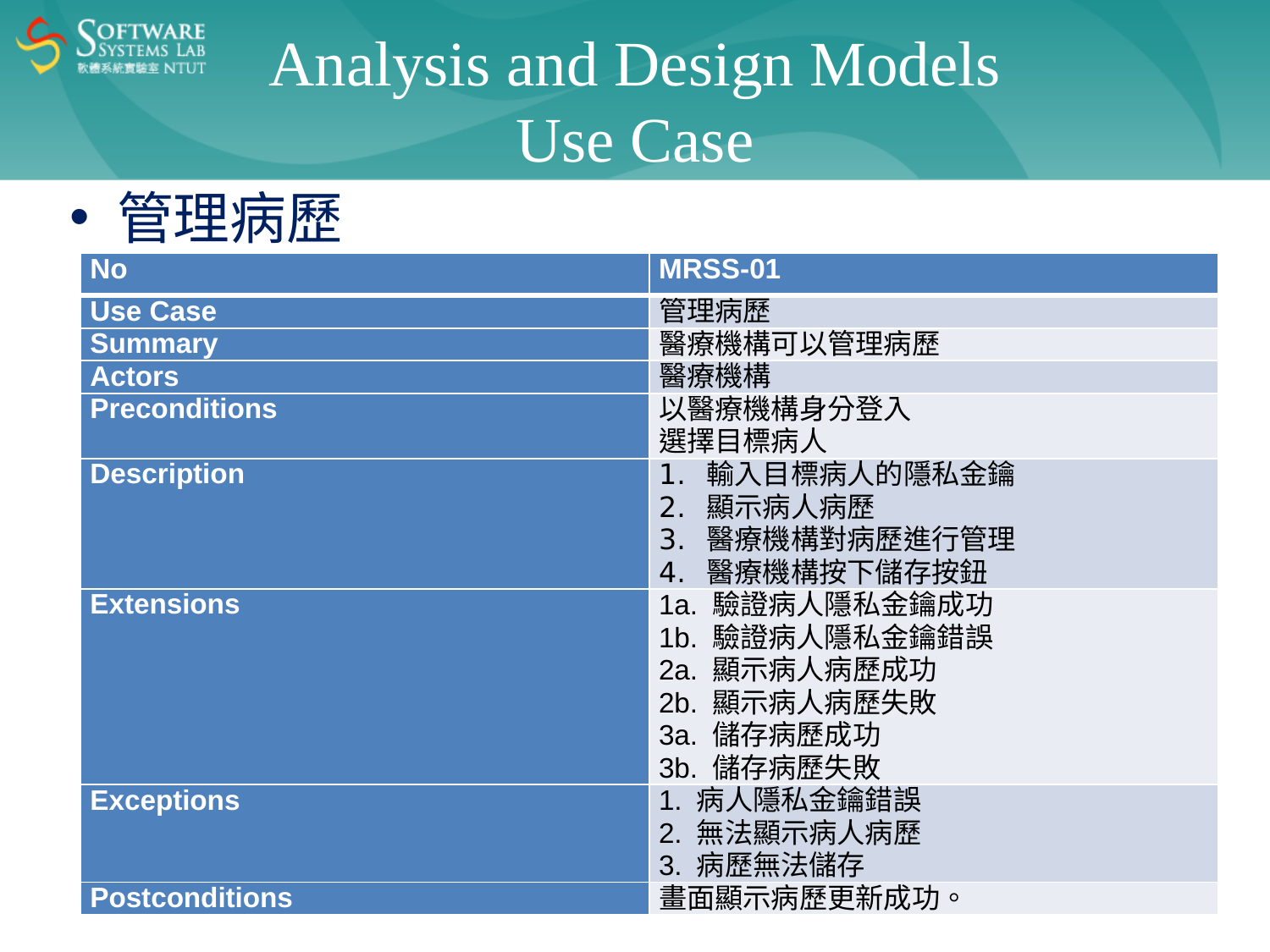

Analysis and Design Models
Use Case

管理病歷
| No | MRSS-01 |
| --- | --- |
| Use Case | 管理病歷 |
| Summary | 醫療機構可以管理病歷 |
| Actors | 醫療機構 |
| Preconditions | 以醫療機構身分登入 選擇目標病人 |
| Description | 輸入目標病人的隱私金鑰 顯示病人病歷 醫療機構對病歷進行管理 醫療機構按下儲存按鈕 |
| Extensions | 1a. 驗證病人隱私金鑰成功 1b. 驗證病人隱私金鑰錯誤 2a. 顯示病人病歷成功 2b. 顯示病人病歷失敗 3a. 儲存病歷成功 3b. 儲存病歷失敗 |
| Exceptions | 1. 病人隱私金鑰錯誤 2. 無法顯示病人病歷 3. 病歷無法儲存 |
| Postconditions | 畫面顯示病歷更新成功。 |